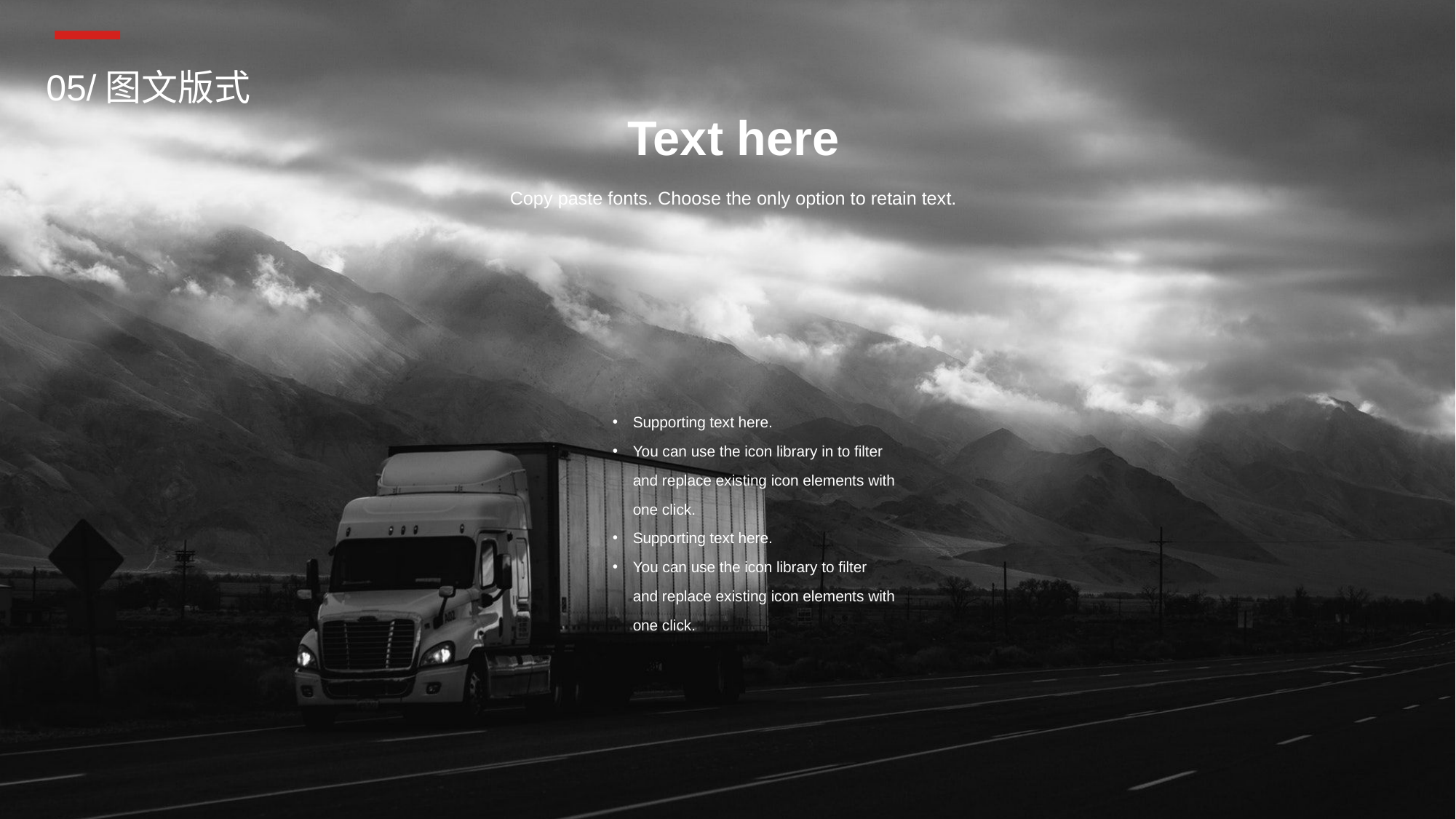

05/图文版式
Text here
Copy paste fonts. Choose the only option to retain text.
Supporting text here.
You can use the icon library in to filter and replace existing icon elements with one click.
Supporting text here.
You can use the icon library to filter and replace existing icon elements with one click.

50